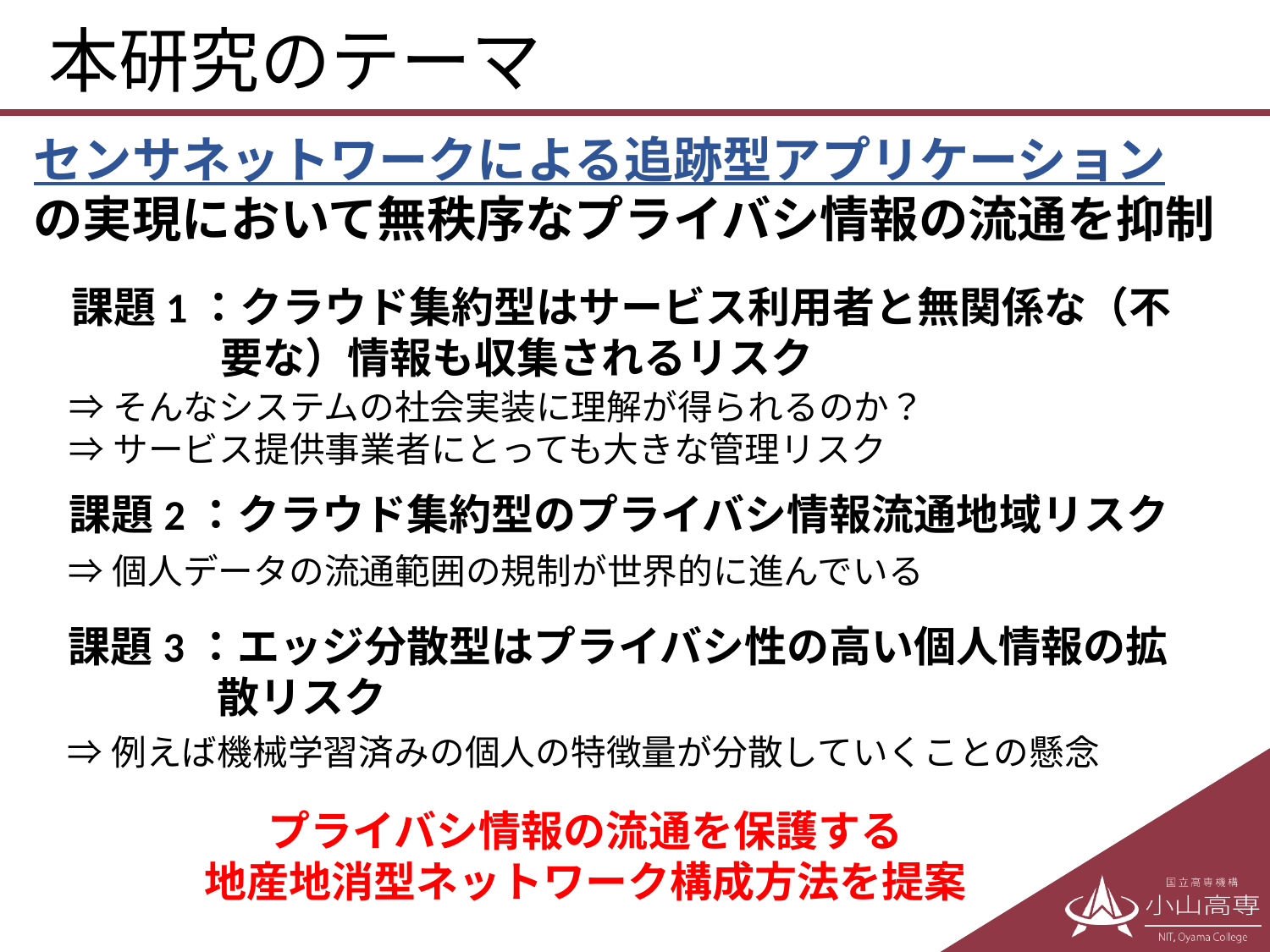

# 本研究のテーマ
センサネットワークによる追跡型アプリケーション
の実現において無秩序なプライバシ情報の流通を抑制
課題1：クラウド集約型はサービス利用者と無関係な（不要な）情報も収集されるリスク
⇒そんなシステムの社会実装に理解が得られるのか？
⇒サービス提供事業者にとっても大きな管理リスク
課題2：クラウド集約型のプライバシ情報流通地域リスク
⇒個人データの流通範囲の規制が世界的に進んでいる
課題3：エッジ分散型はプライバシ性の高い個人情報の拡散リスク
⇒例えば機械学習済みの個人の特徴量が分散していくことの懸念
プライバシ情報の流通を保護する
地産地消型ネットワーク構成方法を提案